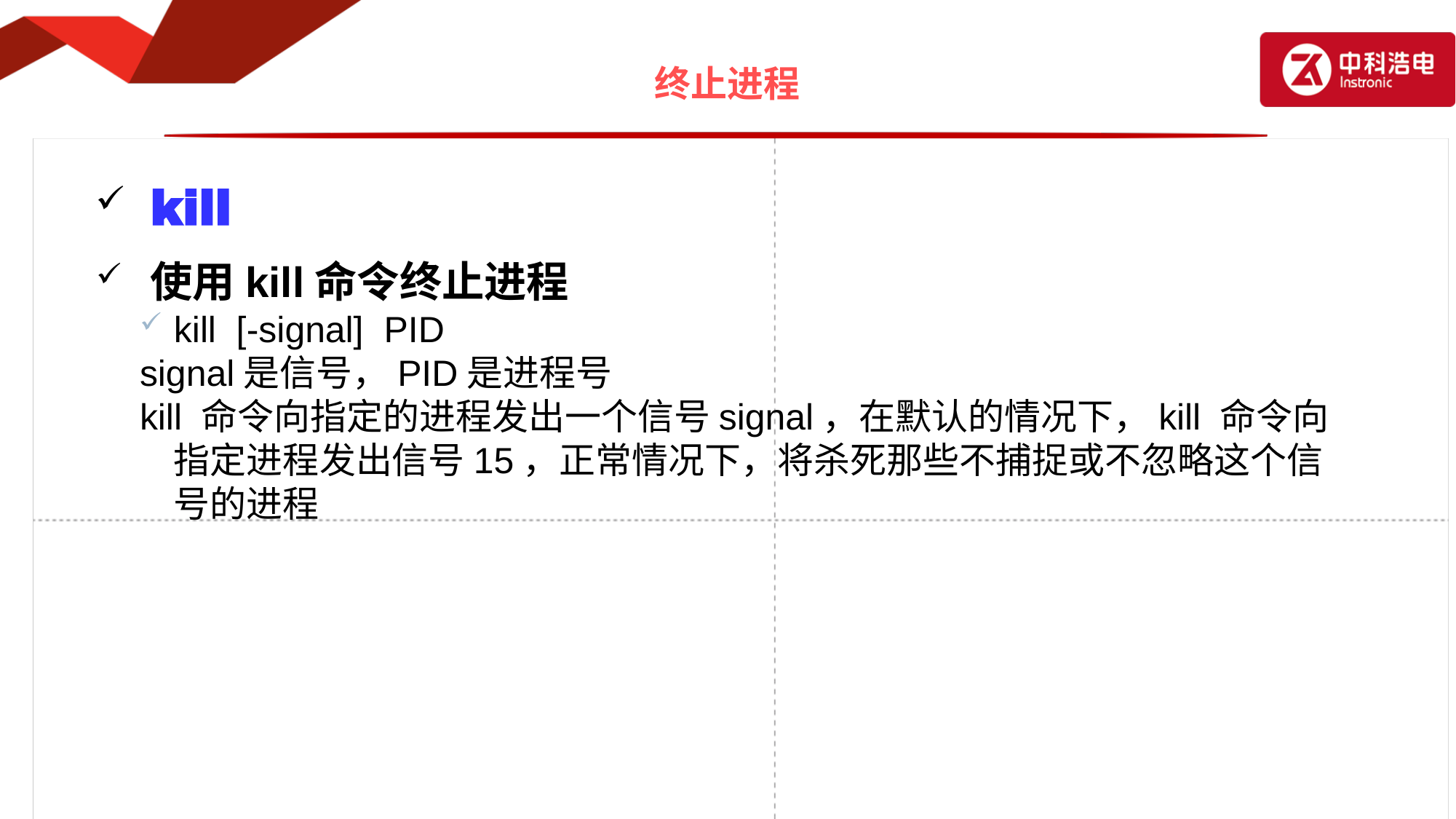

# 终止进程
kill
使用kill命令终止进程
kill  [-signal]  PID
signal是信号，PID是进程号
kill 命令向指定的进程发出一个信号signal，在默认的情况下，kill 命令向指定进程发出信号15，正常情况下，将杀死那些不捕捉或不忽略这个信号的进程